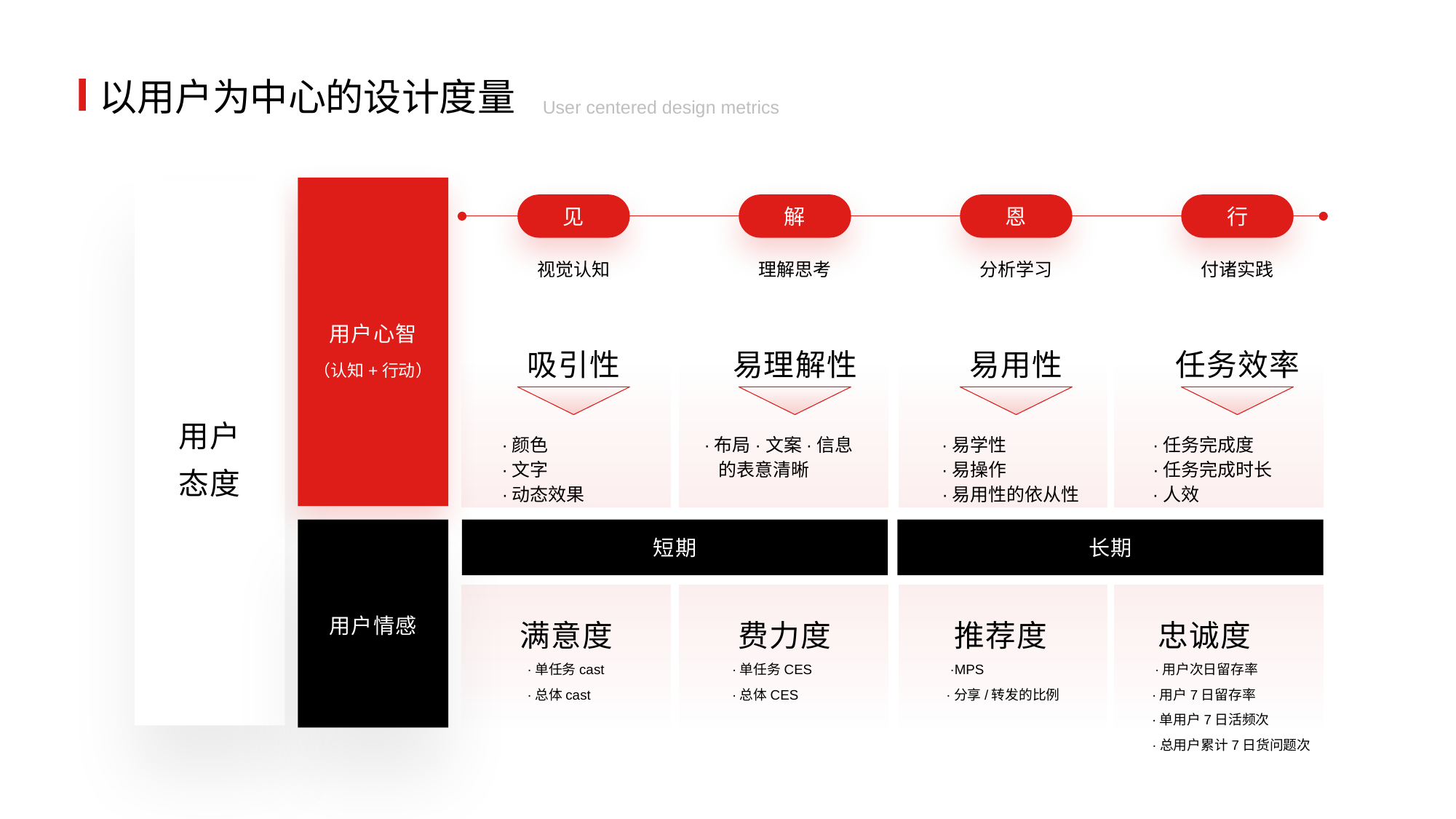

以用户为中心的设计度量

User centered design metrics

见

解

恩

行
视觉认知
理解思考
分析学习
付诸实践
用户心智
吸引性
易理解性
易用性
任务效率
（认知+行动）

用户
态度
·颜色
·布局·文案·信息
·易学性
·任务完成度
·文字
的表意清晰
·易操作
·任务完成时长
·动态效果
·易用性的依从性
·人效

短期
长期

满意度
·单任务cast
·总体cast
费力度
·单任务CES
·总体CES
推荐度
·MPS
·分享/转发的比例
忠诚度
·用户次日留存率
·用户7日留存率
·单用户7日活频次
·总用户累计7日货问题次
用户情感